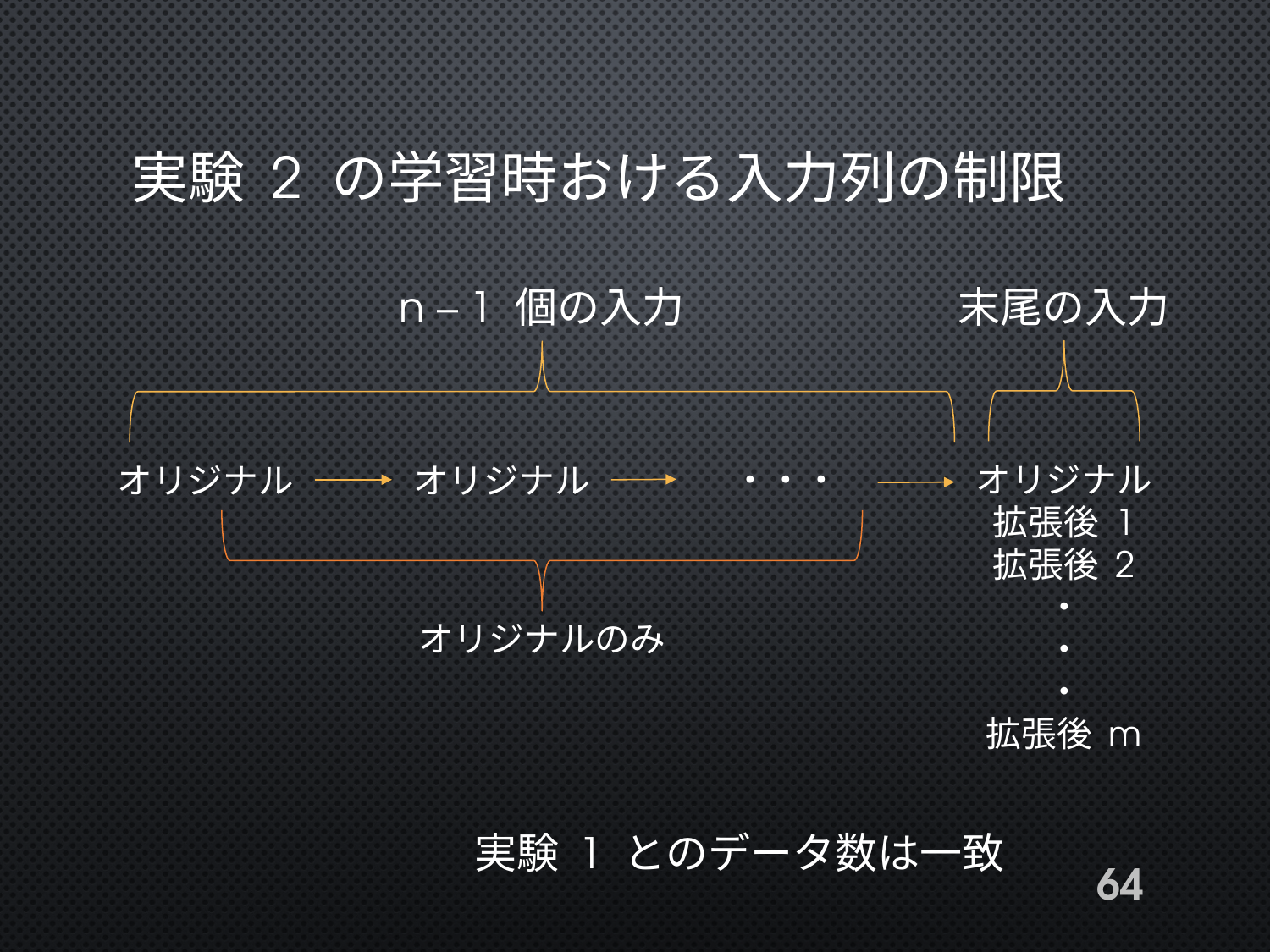

# 実験 2 の学習時おける入力列の制限

n – 1 個の入力
末尾の入力
オリジナル
拡張後 1
拡張後 2
・
・
・
拡張後 m
・・・
オリジナル
オリジナル

オリジナルのみ
実験 1 とのデータ数は一致
64